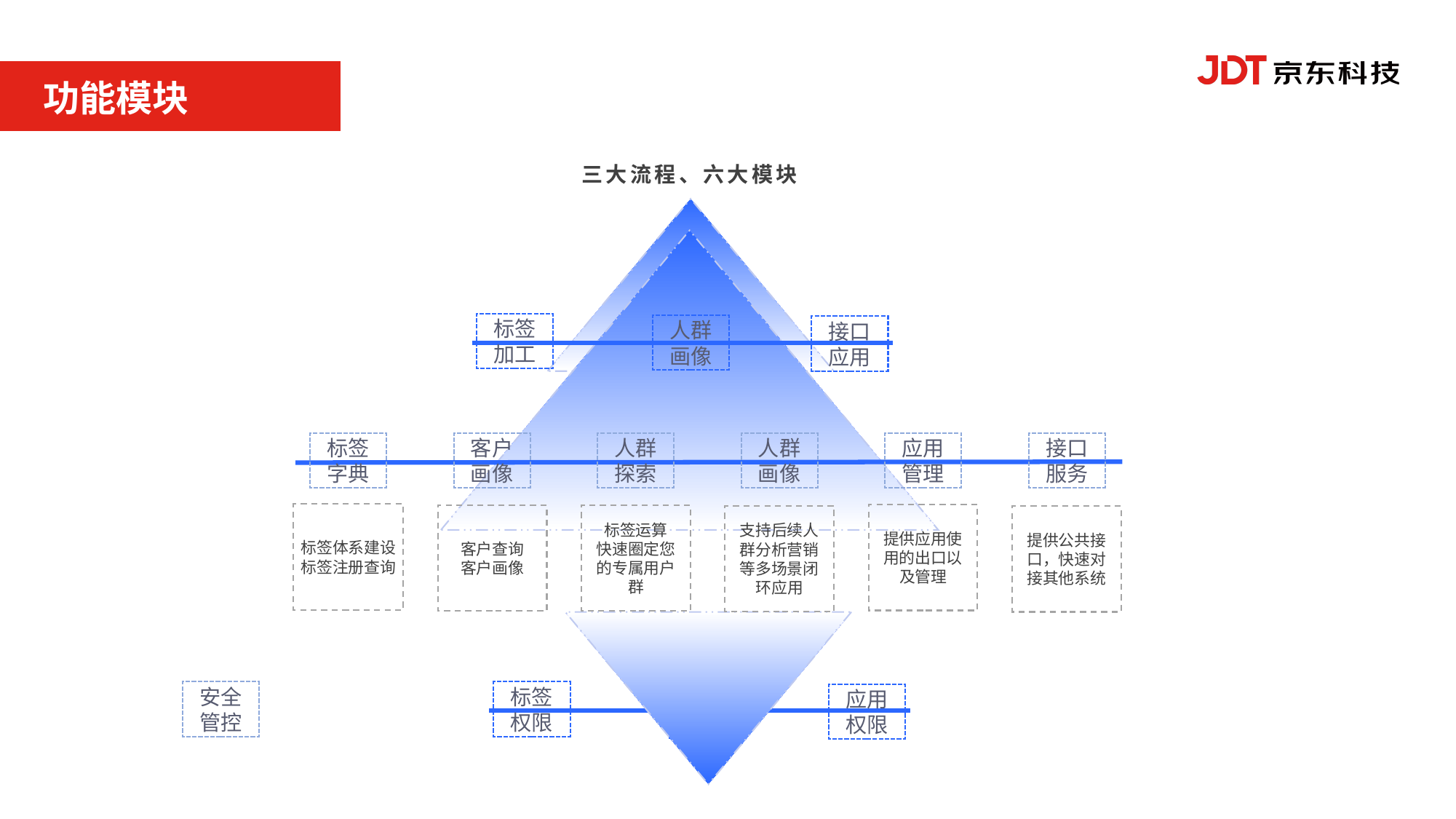

功能模块
三大流程、六大模块

标签加工
人群画像
接口应用
标签字典
客户画像
人群探索
人群画像
应用管理
接口服务
标签体系建设
标签注册查询
提供应用使用的出口以及管理
客户查询
客户画像
标签运算
快速圈定您的专属用户群
支持后续人群分析营销等多场景闭环应用
提供公共接口，快速对接其他系统

安全管控
标签权限
人群权限
应用权限